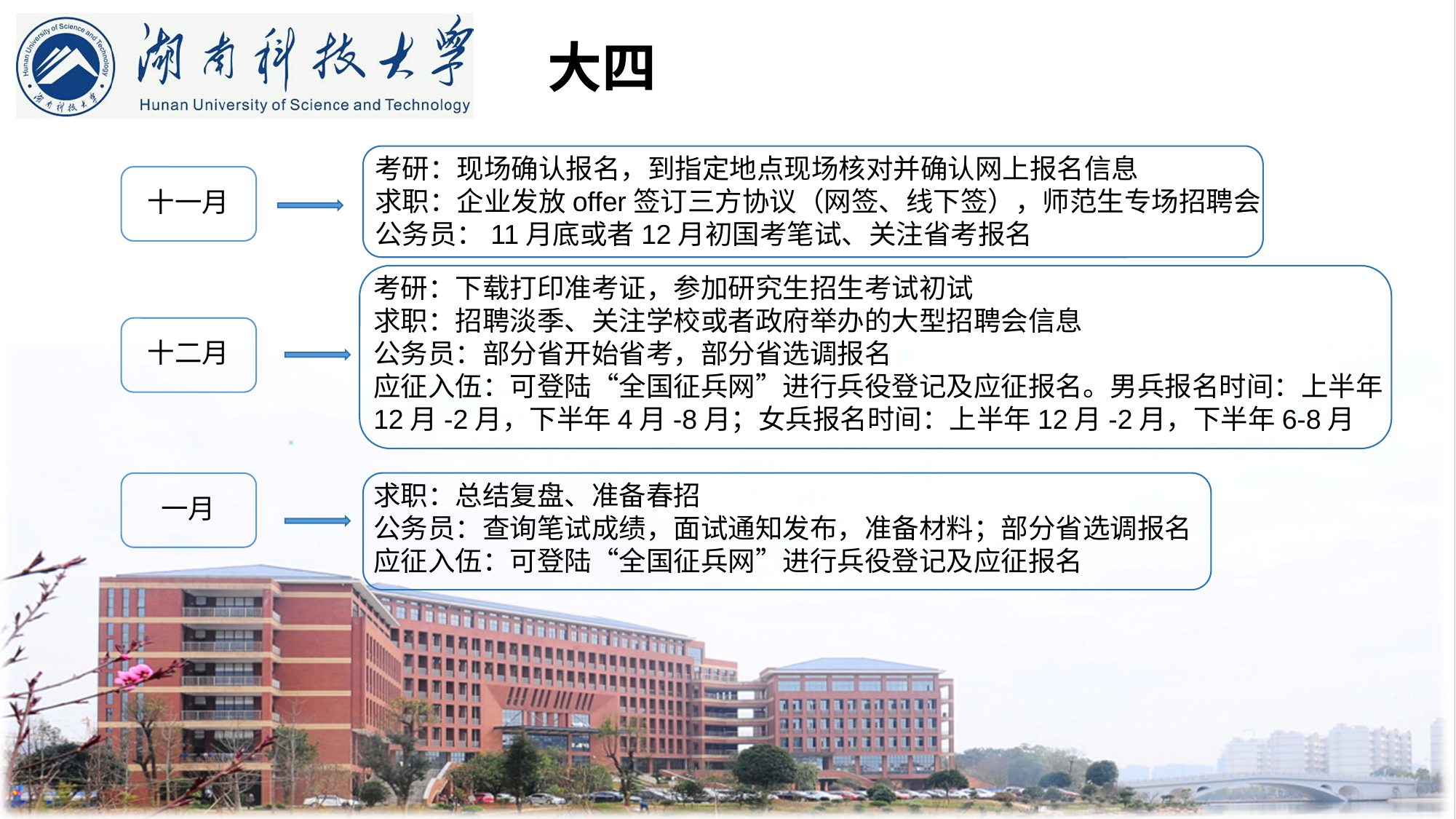

大四

考研：现场确认报名，到指定地点现场核对并确认网上报名信息
求职：企业发放offer签订三方协议（网签、线下签），师范生专场招聘会
公务员：11月底或者12月初国考笔试、关注省考报名

十一月

考研：下载打印准考证，参加研究生招生考试初试
求职：招聘淡季、关注学校或者政府举办的大型招聘会信息
公务员：部分省开始省考，部分省选调报名
应征入伍：可登陆“全国征兵网”进行兵役登记及应征报名。男兵报名时间：上半年12月-2月，下半年4月-8月；女兵报名时间：上半年12月-2月，下半年6-8月

十二月

求职：总结复盘、准备春招
公务员：查询笔试成绩，面试通知发布，准备材料；部分省选调报名
应征入伍：可登陆“全国征兵网”进行兵役登记及应征报名

一月